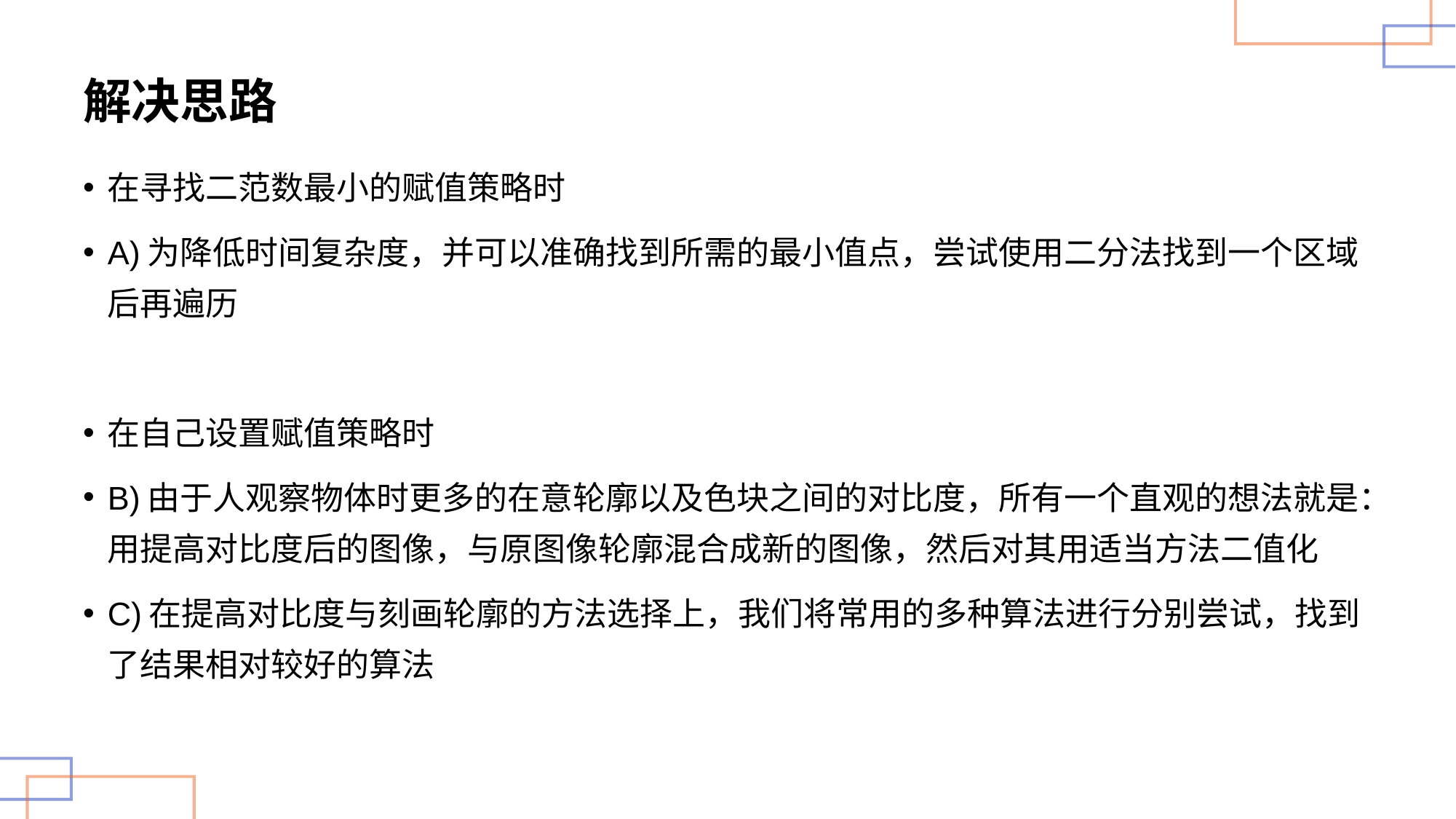

# 解决思路
在寻找二范数最小的赋值策略时
A)为降低时间复杂度，并可以准确找到所需的最小值点，尝试使用二分法找到一个区域后再遍历

在自己设置赋值策略时
B)由于人观察物体时更多的在意轮廓以及色块之间的对比度，所有一个直观的想法就是：用提高对比度后的图像，与原图像轮廓混合成新的图像，然后对其用适当方法二值化
C)在提高对比度与刻画轮廓的方法选择上，我们将常用的多种算法进行分别尝试，找到了结果相对较好的算法